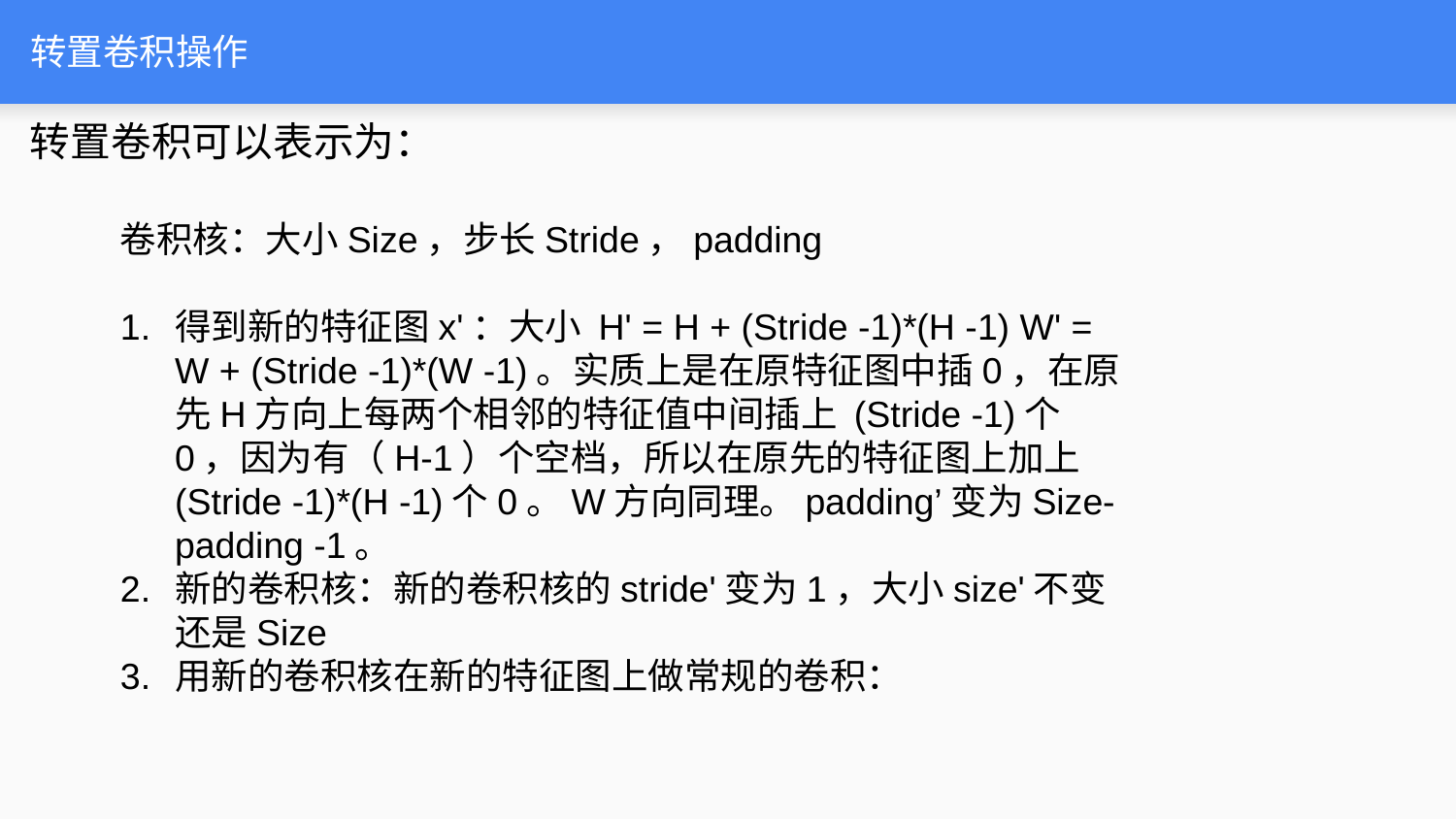

# 转置卷积操作
转置卷积可以表示为：
卷积核：大小Size，步长Stride，padding

得到新的特征图x'：大小 H' = H + (Stride -1)*(H -1) W' = W + (Stride -1)*(W -1)。实质上是在原特征图中插0，在原先H方向上每两个相邻的特征值中间插上 (Stride -1)个0，因为有（H-1）个空档，所以在原先的特征图上加上(Stride -1)*(H -1)个0。W方向同理。padding’变为Size-padding -1。
新的卷积核：新的卷积核的stride'变为1，大小size'不变还是Size
用新的卷积核在新的特征图上做常规的卷积：